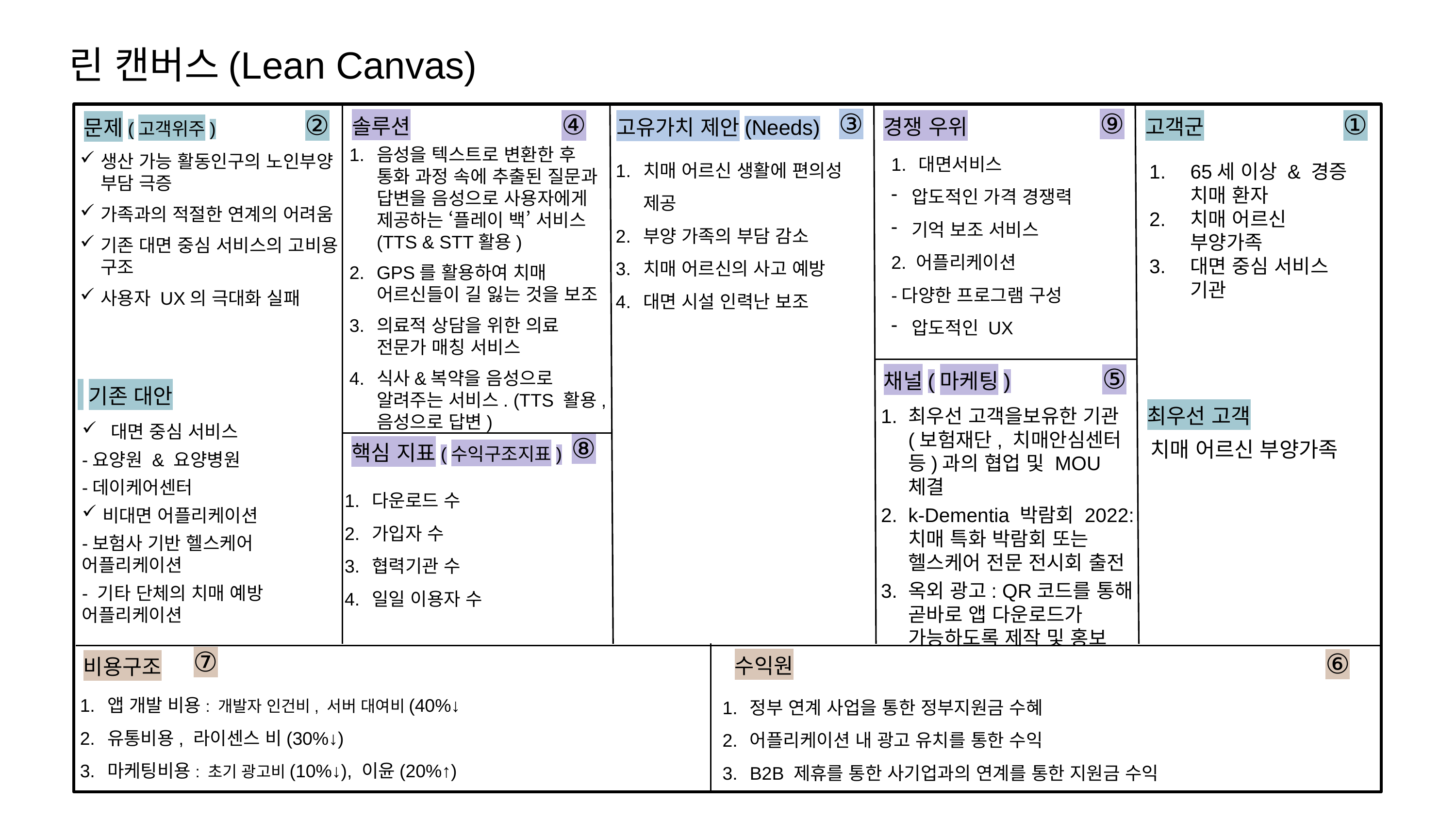

린 캔버스(Lean Canvas)
③
⑨
①
④
②

솔루션
경쟁 우위
고객군
고유가치 제안(Needs)
문제(고객위주)
대면서비스
압도적인 가격 경쟁력
기억 보조 서비스
2. 어플리케이션
-다양한 프로그램 구성
압도적인 UX

음성을 텍스트로 변환한 후 통화 과정 속에 추출된 질문과 답변을 음성으로 사용자에게 제공하는 ‘플레이 백’ 서비스(TTS & STT활용)
GPS를 활용하여 치매 어르신들이 길 잃는 것을 보조
의료적 상담을 위한 의료 전문가 매칭 서비스
식사&복약을 음성으로 알려주는 서비스. (TTS 활용, 음성으로 답변)

치매 어르신 생활에 편의성 제공
부양 가족의 부담 감소
치매 어르신의 사고 예방
대면 시설 인력난 보조
생산 가능 활동인구의 노인부양 부담 극증
가족과의 적절한 연계의 어려움
기존 대면 중심 서비스의 고비용 구조
사용자 UX의 극대화 실패
65세 이상 & 경증 치매 환자
치매 어르신 부양가족
대면 중심 서비스 기관

⑤
채널(마케팅)
 기존 대안
최우선 고객
최우선 고객을보유한 기관(보험재단, 치매안심센터 등)과의 협업 및 MOU 체결
k-Dementia 박람회 2022: 치매 특화 박람회 또는 헬스케어 전문 전시회 출전
옥외 광고: QR코드를 통해 곧바로 앱 다운로드가 가능하도록 제작 및 홍보
 대면 중심 서비스
-요양원 & 요양병원
-데이케어센터
비대면 어플리케이션
-보험사 기반 헬스케어 어플리케이션
- 기타 단체의 치매 예방 어플리케이션
⑧
치매 어르신 부양가족
핵심 지표(수익구조지표)
다운로드 수
가입자 수
협력기관 수
일일 이용자 수

⑦
⑥
수익원
비용구조
앱 개발 비용: 개발자 인건비, 서버 대여비(40%↓
유통비용, 라이센스 비(30%↓)
마케팅비용: 초기 광고비(10%↓), 이윤(20%↑)
정부 연계 사업을 통한 정부지원금 수혜
어플리케이션 내 광고 유치를 통한 수익
B2B 제휴를 통한 사기업과의 연계를 통한 지원금 수익